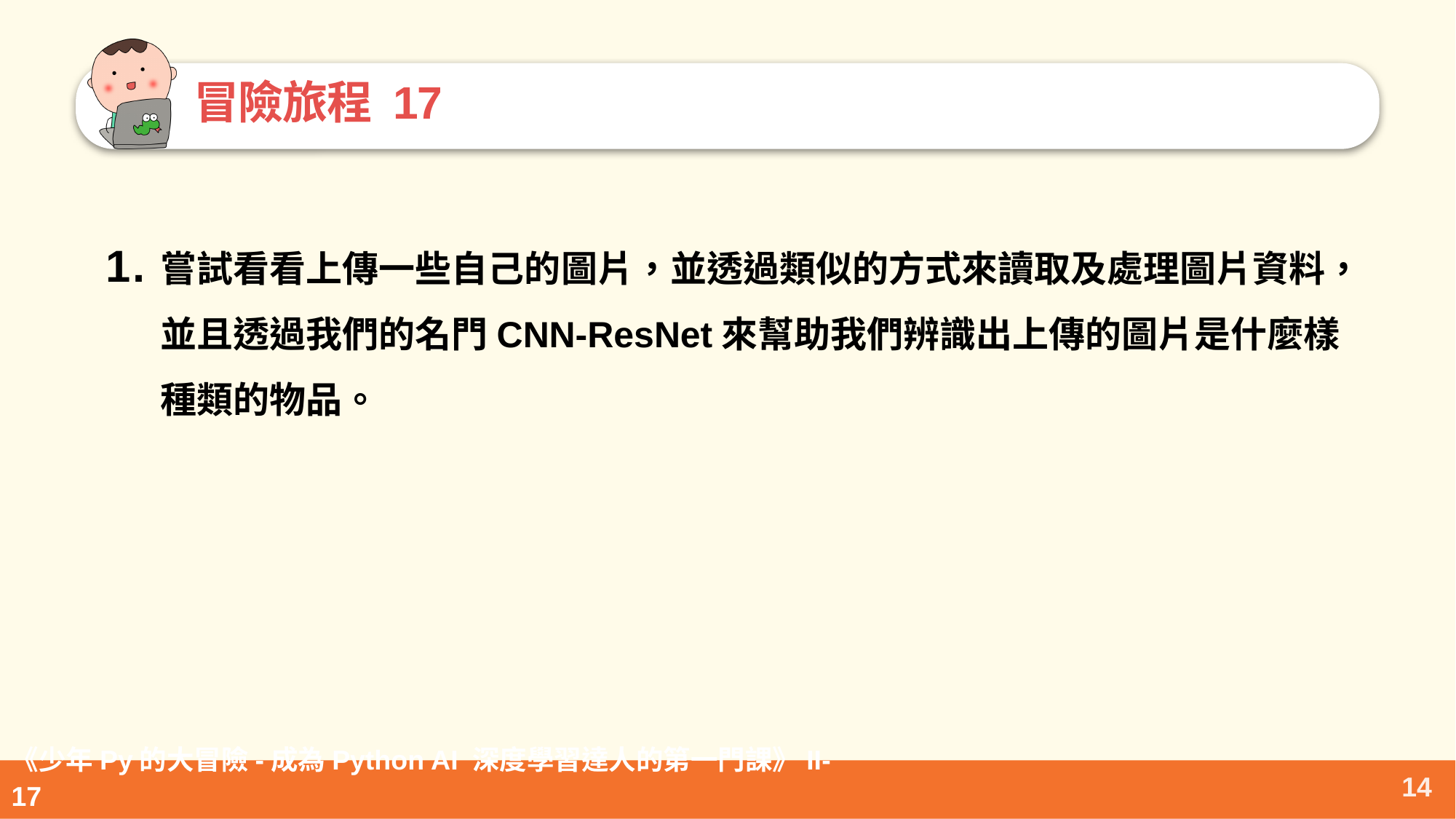

冒險旅程 17
嘗試看看上傳一些自己的圖片，並透過類似的方式來讀取及處理圖片資料，並且透過我們的名門CNN-ResNet來幫助我們辨識出上傳的圖片是什麼樣種類的物品。
14